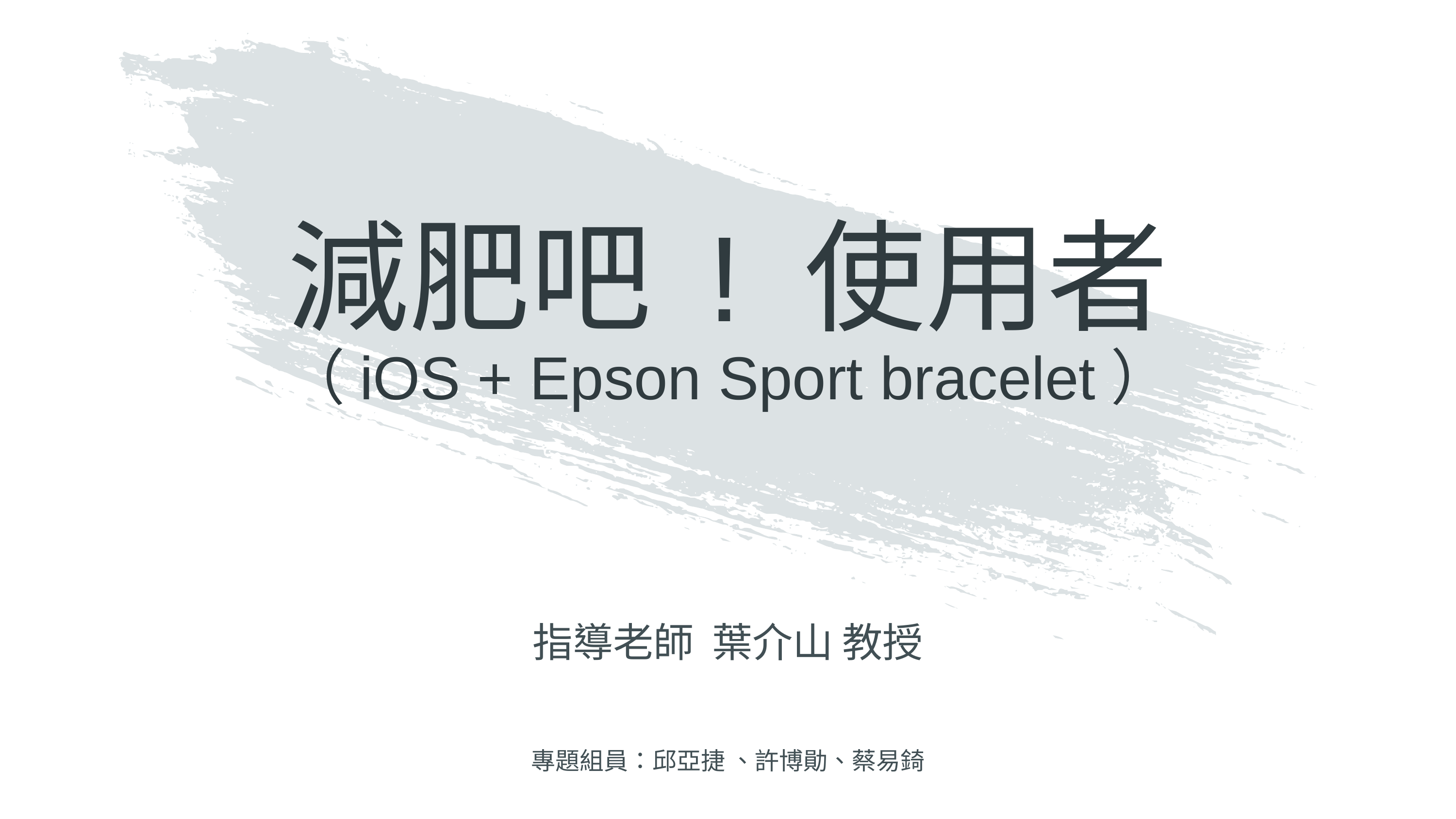

# 減肥吧 ! 使用者 （iOS + Epson Sport bracelet）
指導老師  葉介山 教授
專題組員：邱亞捷 、許博勛、蔡易錡